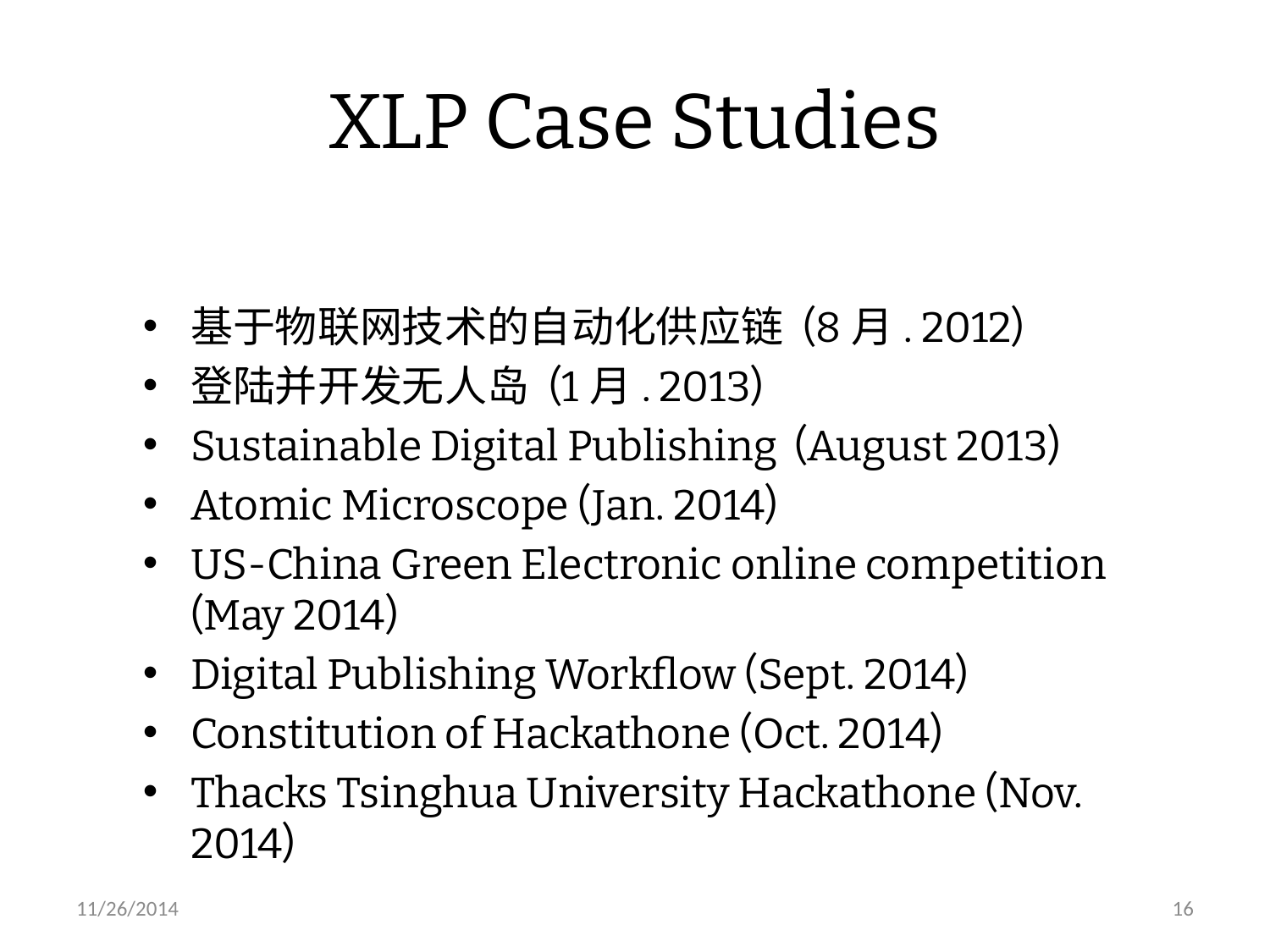

# XLP Case Studies
基于物联网技术的自动化供应链 (8月. 2012)
登陆并开发无人岛 (1月. 2013)
Sustainable Digital Publishing  (August 2013)
Atomic Microscope (Jan. 2014)
US-China Green Electronic online competition (May 2014)
Digital Publishing Workflow (Sept. 2014)
Constitution of Hackathone (Oct. 2014)
Thacks Tsinghua University Hackathone (Nov. 2014)
11/26/2014
16